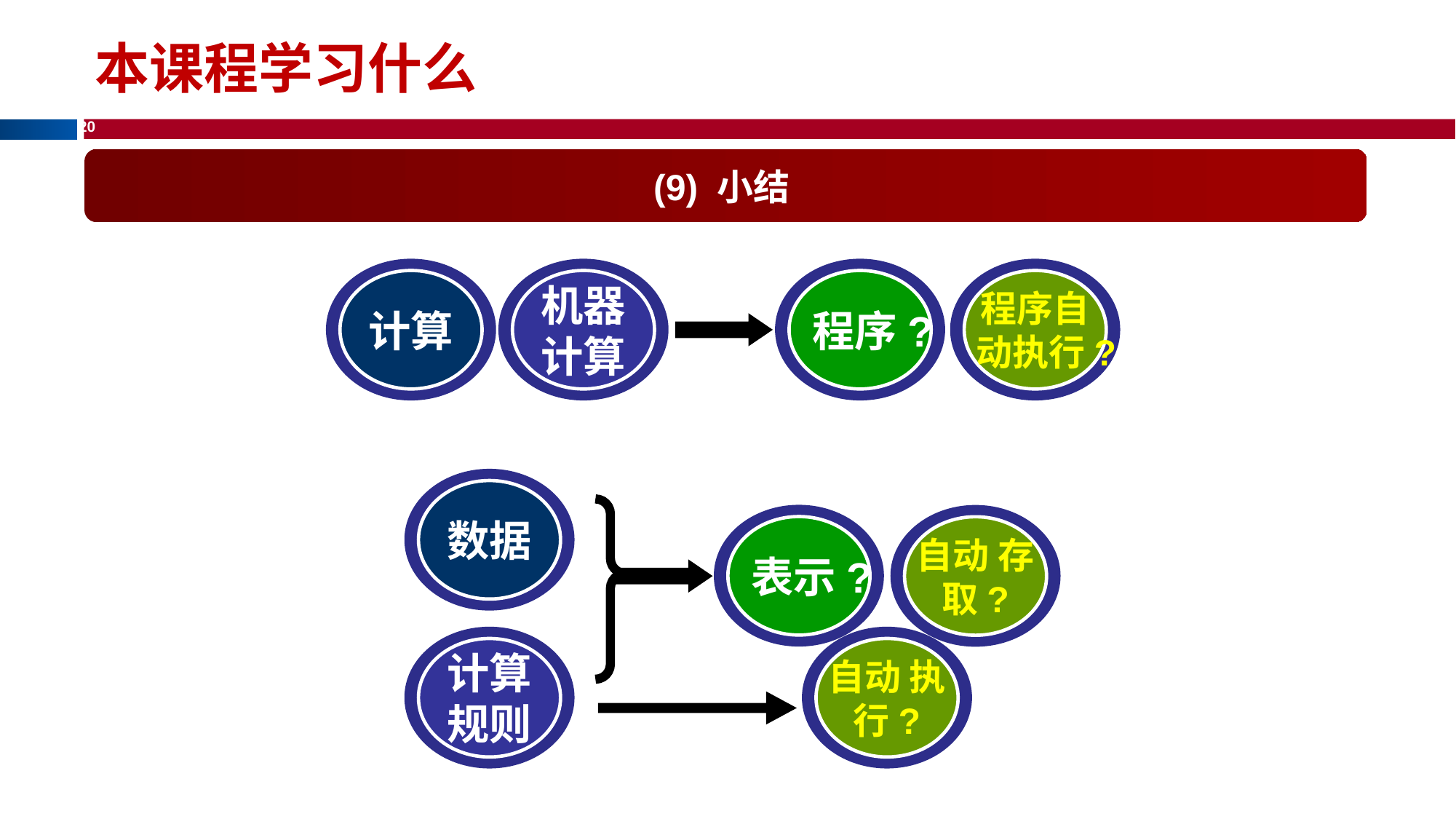

本课程学习什么
(9) 小结

计算

机器计算

程序?

程序自动执行?

数据

表示?

自动 存取?

计算规则

自动 执行?